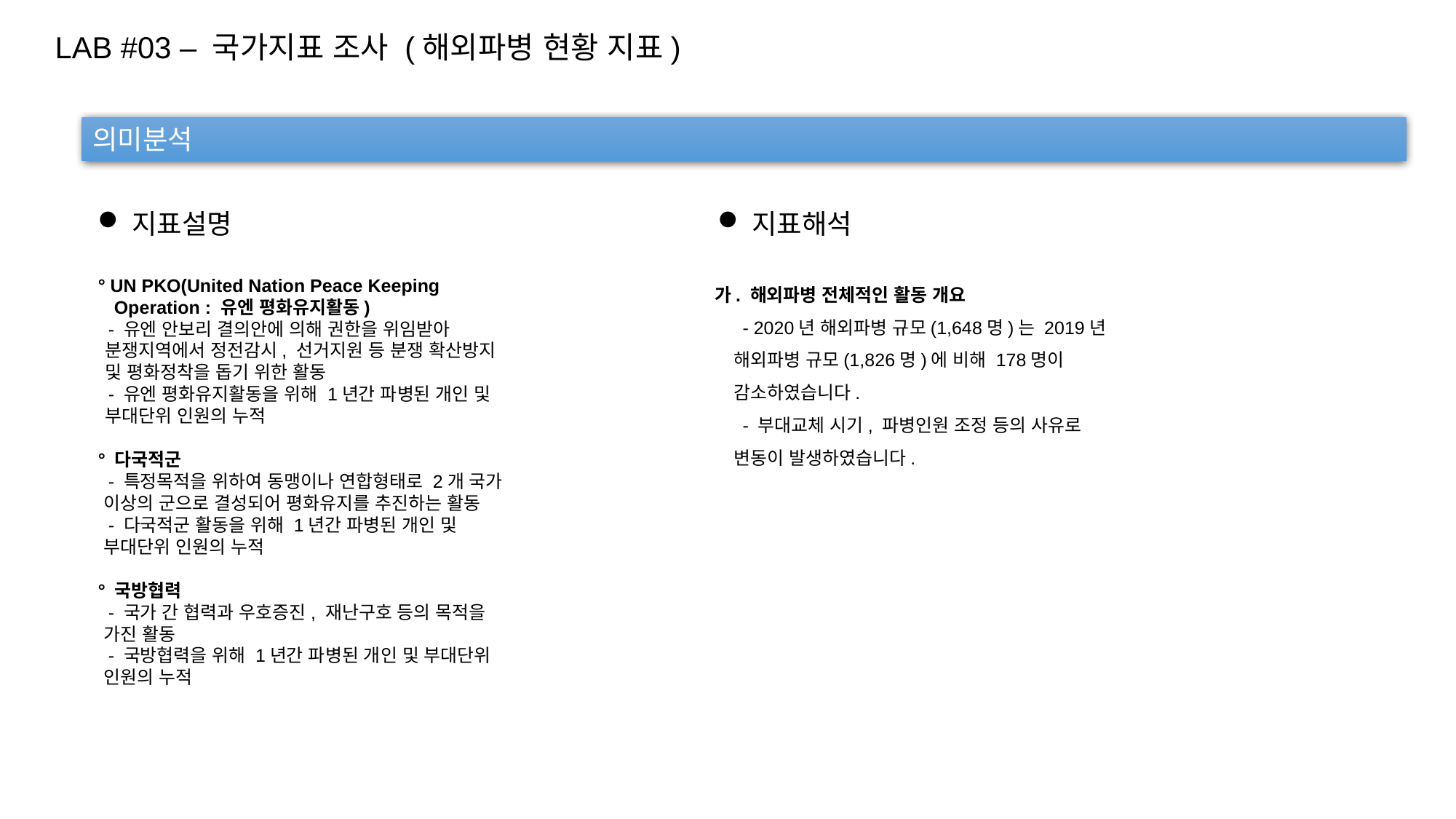

LAB #03 – 국가지표 조사 (해외파병 현황 지표)
의미분석
지표설명
지표해석

  가. 해외파병 전체적인 활동 개요
        - 2020년 해외파병 규모(1,648명)는 2019년 해외파병 규모(1,826명)에 비해 178명이 감소하였습니다.
        - 부대교체 시기, 파병인원 조정 등의 사유로 변동이 발생하였습니다.
    ° UN PKO(United Nation Peace Keeping Operation : 유엔 평화유지활동)
      - 유엔 안보리 결의안에 의해 권한을 위임받아 분쟁지역에서 정전감시, 선거지원 등 분쟁 확산방지 및 평화정착을 돕기 위한 활동
      - 유엔 평화유지활동을 위해 1년간 파병된 개인 및 부대단위 인원의 누적

    ° 다국적군
      - 특정목적을 위하여 동맹이나 연합형태로 2개 국가 이상의 군으로 결성되어 평화유지를 추진하는 활동
      - 다국적군 활동을 위해 1년간 파병된 개인 및 부대단위 인원의 누적

    ° 국방협력
      - 국가 간 협력과 우호증진, 재난구호 등의 목적을 가진 활동
      - 국방협력을 위해 1년간 파병된 개인 및 부대단위 인원의 누적